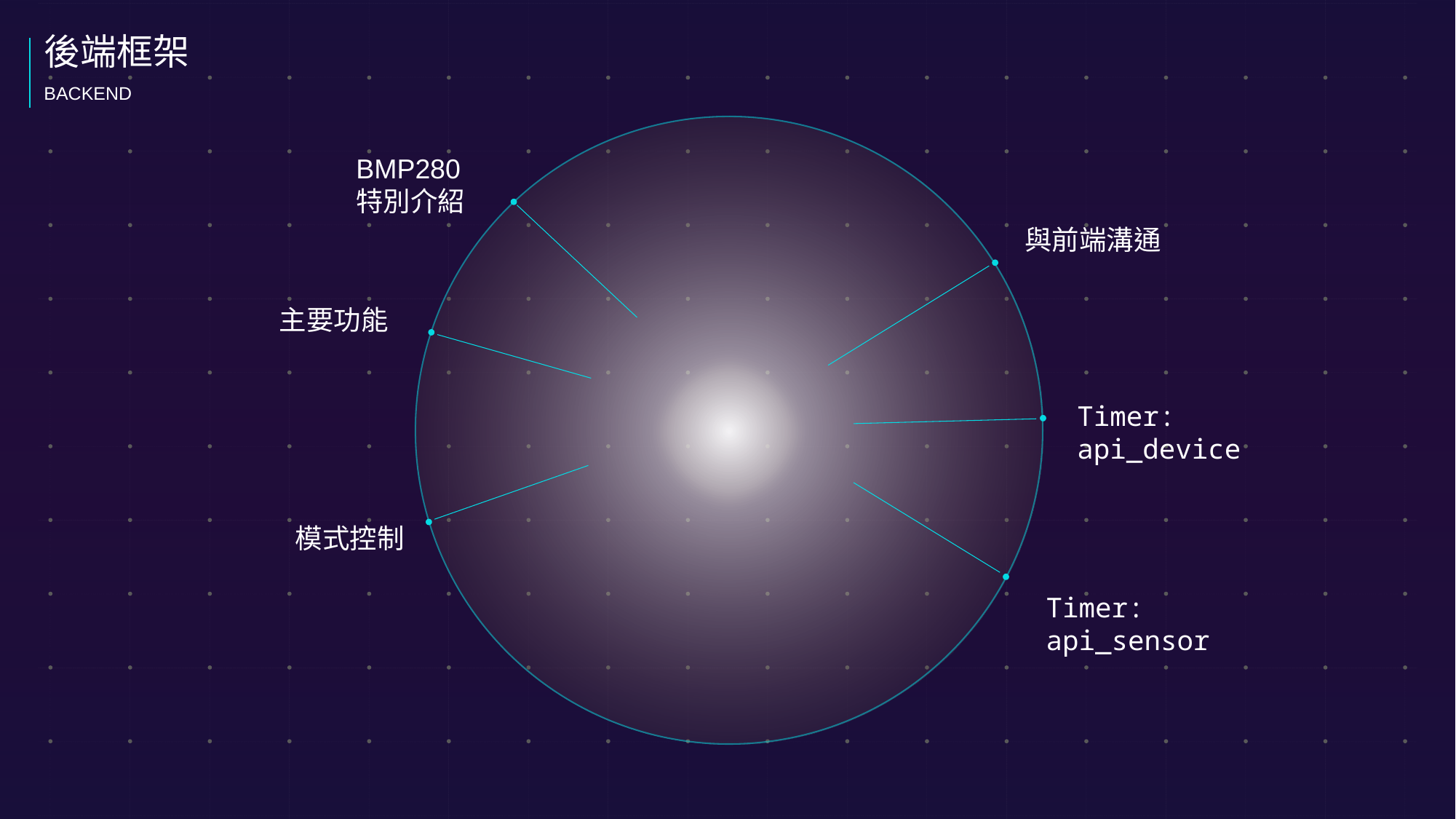

後端框架
BACKEND

BMP280特別介紹
與前端溝通
主要功能

Timer: api_device
模式控制
Timer: api_sensor